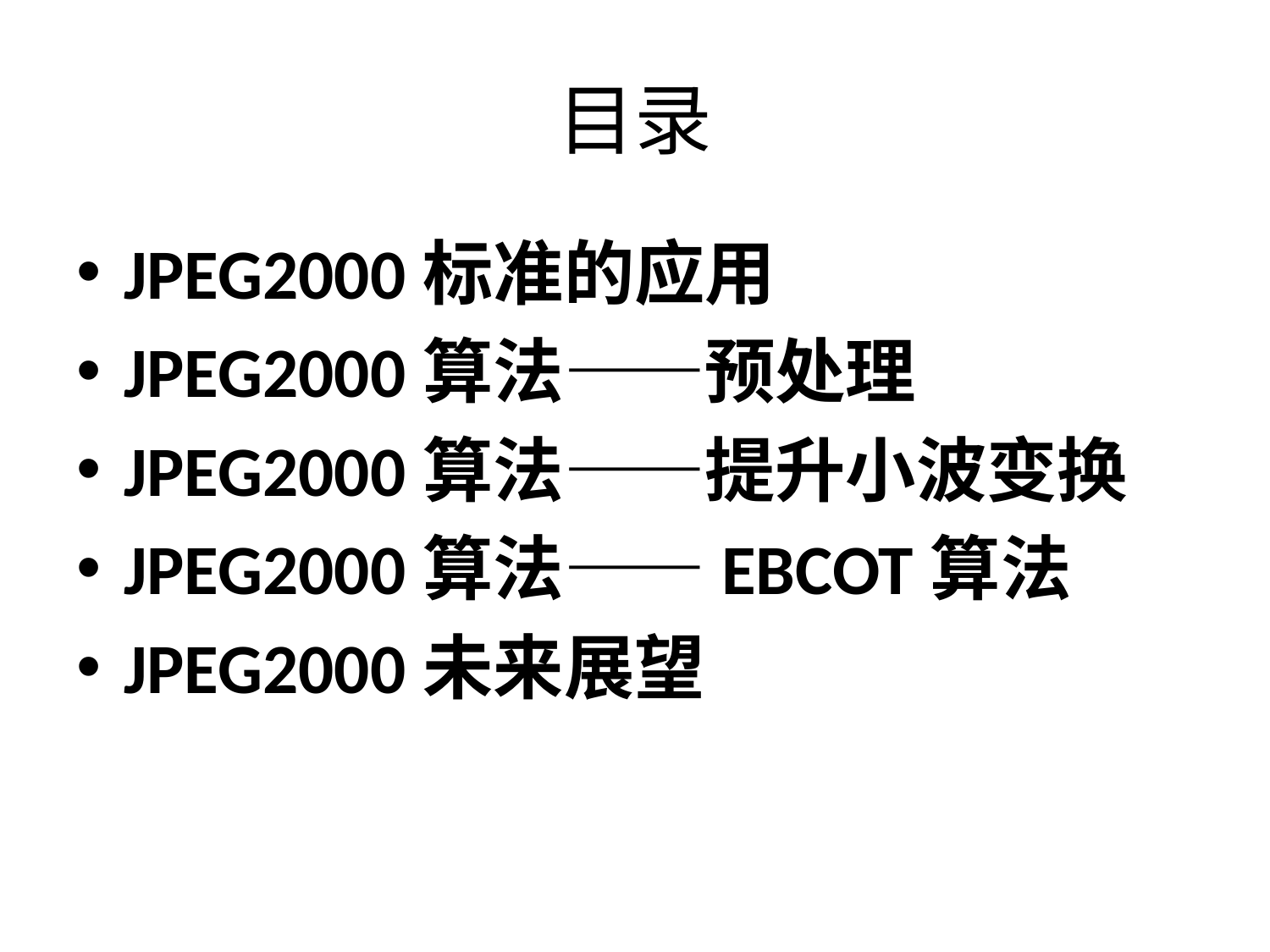

# 目录
JPEG2000标准的应用
JPEG2000算法——预处理
JPEG2000算法——提升小波变换
JPEG2000算法——EBCOT算法
JPEG2000未来展望